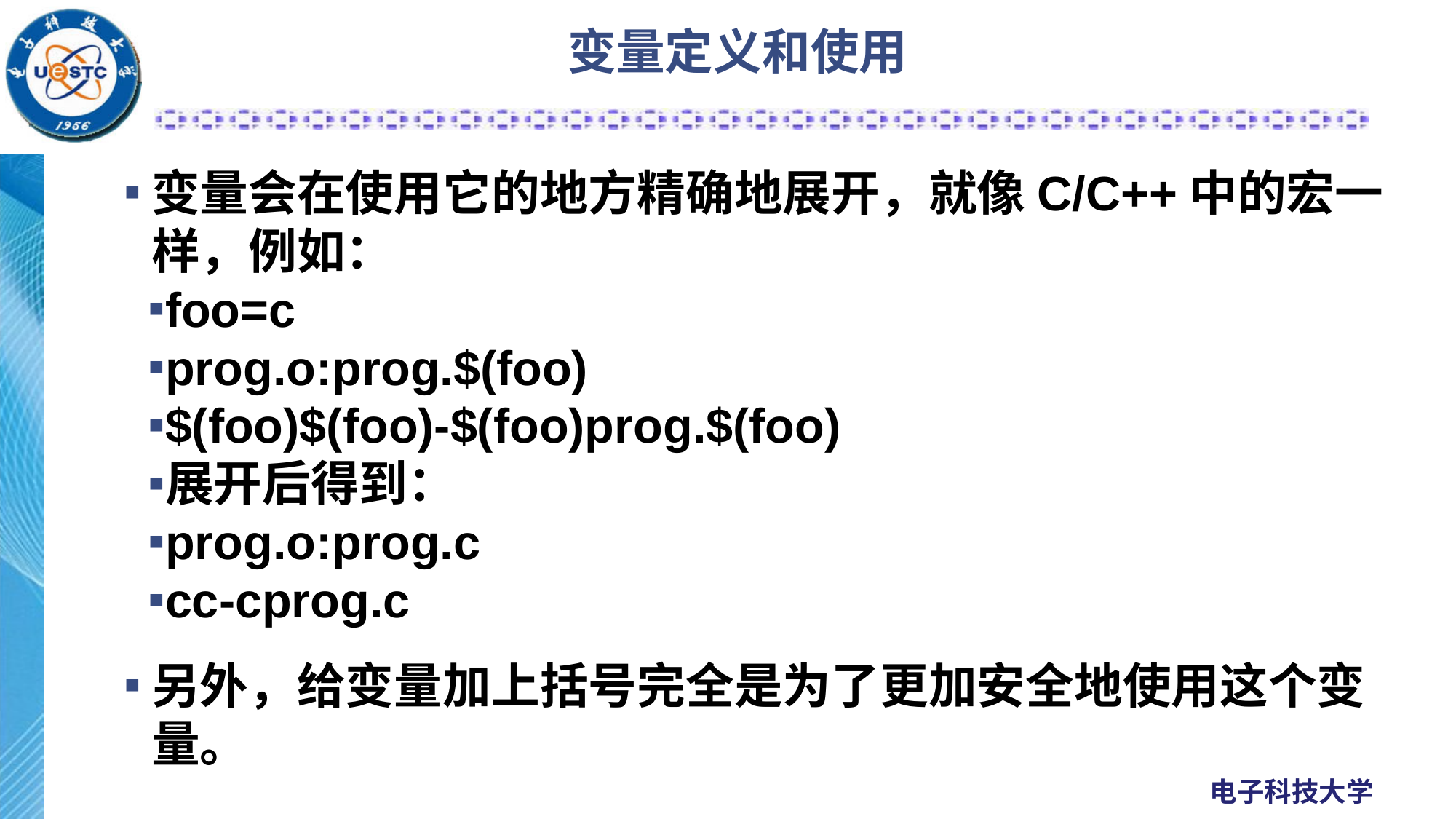

# 变量定义和使用
变量会在使用它的地方精确地展开，就像C/C++中的宏一样，例如：
foo=c
prog.o:prog.$(foo)
$(foo)$(foo)-$(foo)prog.$(foo)
展开后得到：
prog.o:prog.c
cc-cprog.c
另外，给变量加上括号完全是为了更加安全地使用这个变量。